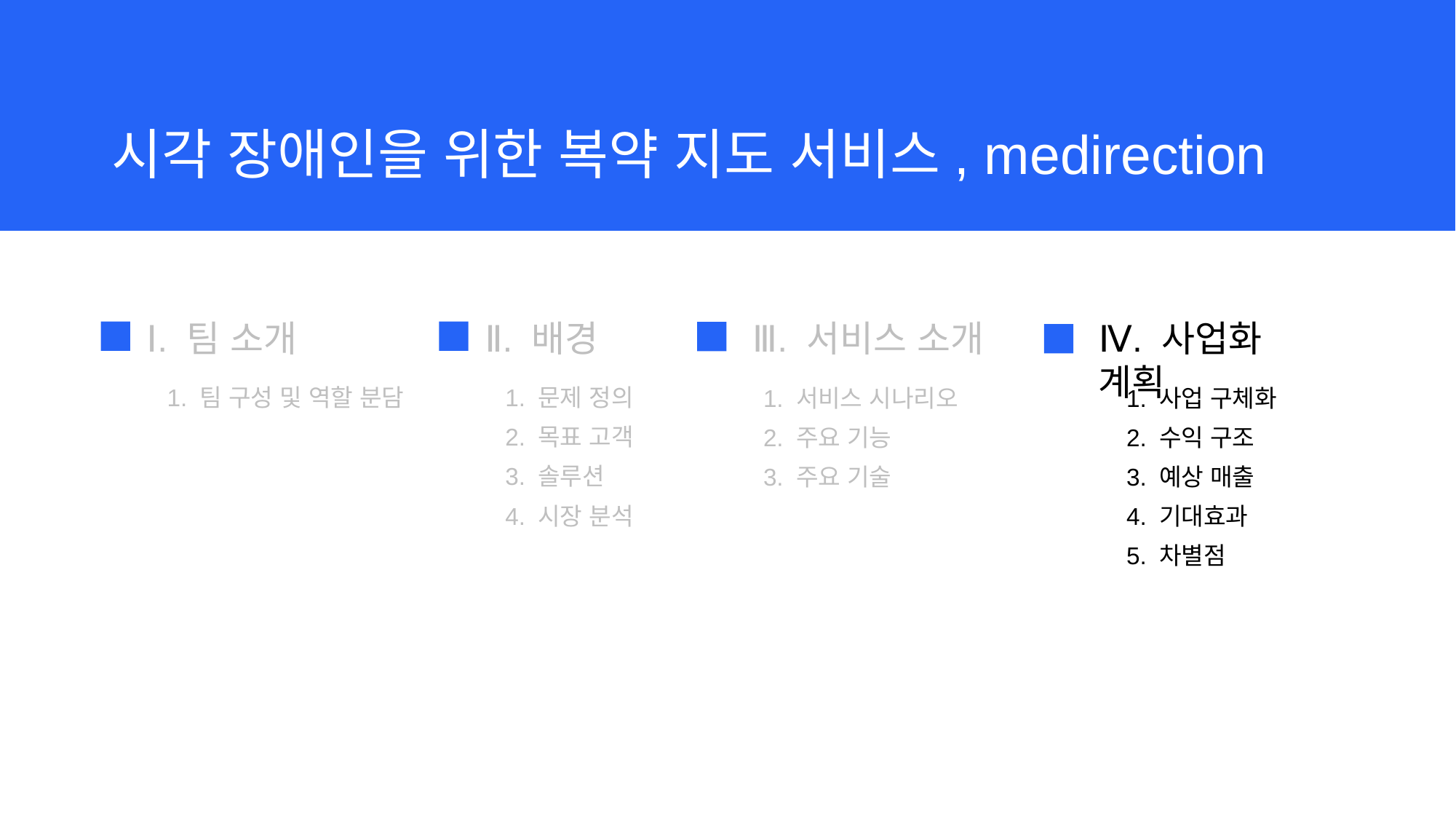

시각 장애인을 위한 복약 지도 서비스, medirection
Ⅱ. 배경

1. 문제 정의
2. 목표 고객
3. 솔루션
4. 시장 분석

Ⅲ. 서비스 소개

1. 서비스 시나리오
2. 주요 기능
3. 주요 기술

Ⅳ. 사업화 계획

1. 사업 구체화
2. 수익 구조
3. 예상 매출
4. 기대효과
5. 차별점
Ⅰ. 팀 소개

1. 팀 구성 및 역할 분담